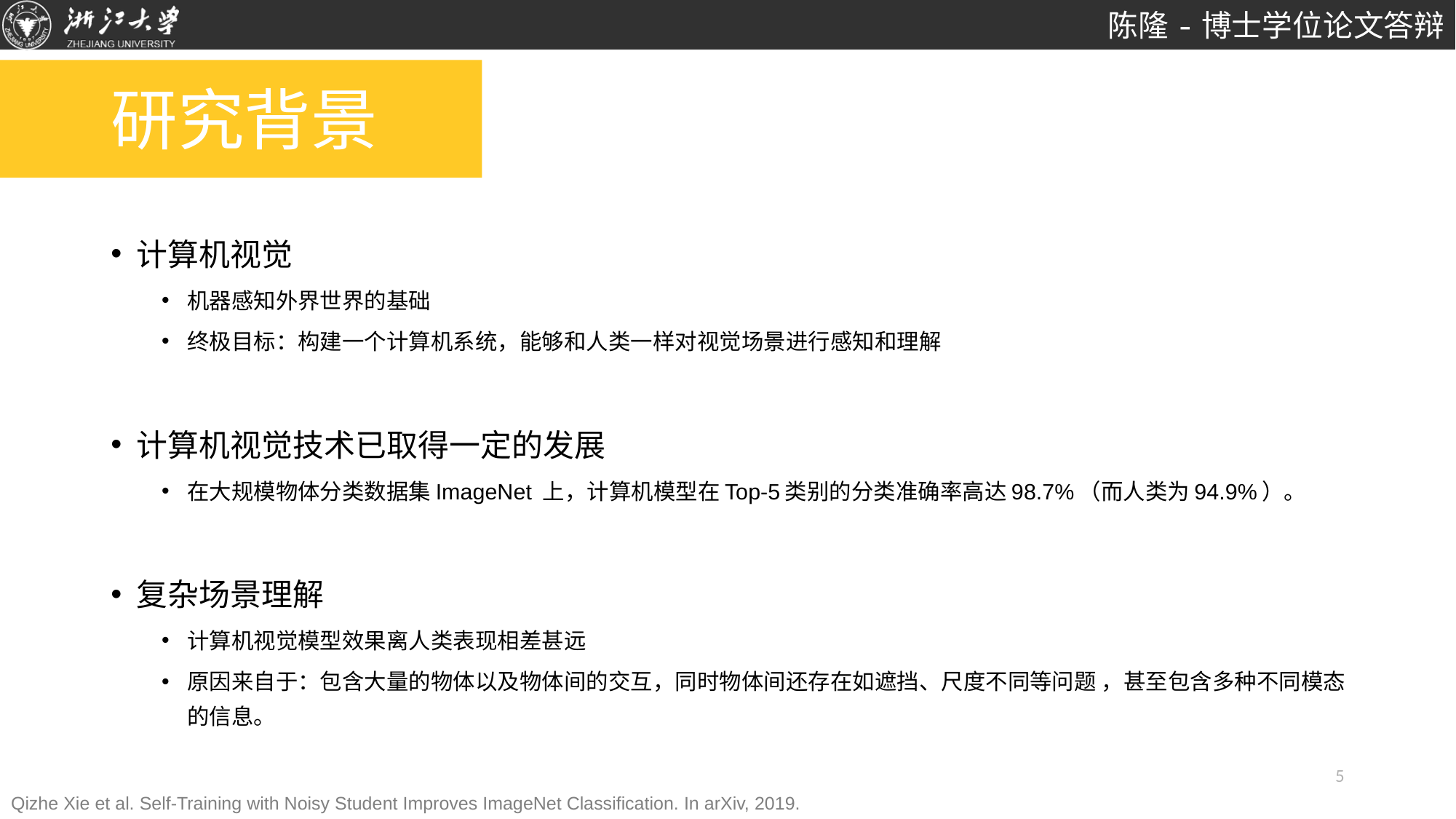

# 研究背景
计算机视觉
机器感知外界世界的基础
终极目标：构建一个计算机系统，能够和人类一样对视觉场景进行感知和理解

计算机视觉技术已取得一定的发展
在大规模物体分类数据集ImageNet 上，计算机模型在Top-5类别的分类准确率高达98.7%（而人类为94.9%）。

复杂场景理解
计算机视觉模型效果离人类表现相差甚远
原因来自于：包含大量的物体以及物体间的交互，同时物体间还存在如遮挡、尺度不同等问题 ，甚至包含多种不同模态的信息。
5
Qizhe Xie et al. Self-Training with Noisy Student Improves ImageNet Classification. In arXiv, 2019.